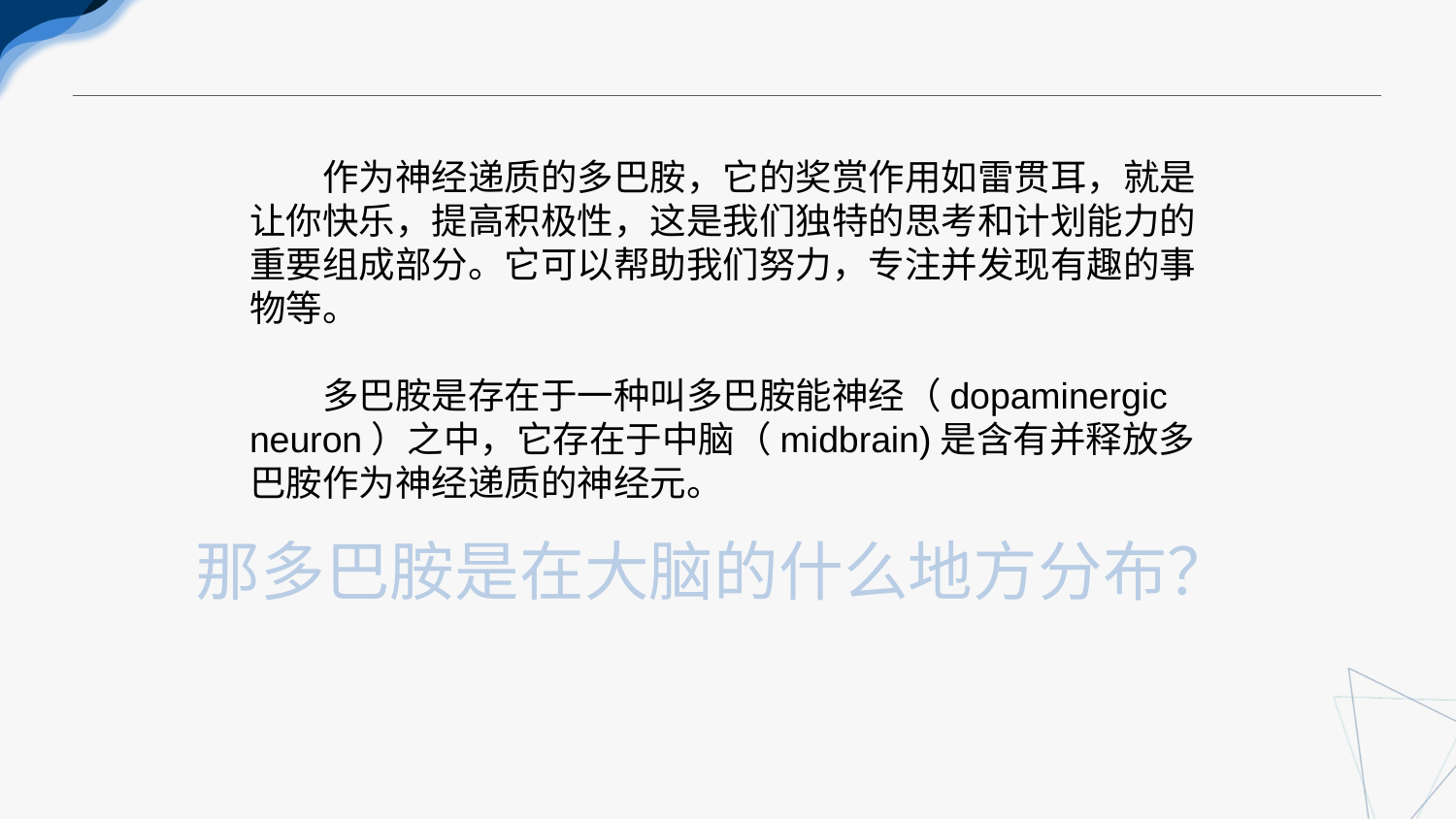

作为神经递质的多巴胺，它的奖赏作用如雷贯耳，就是让你快乐，提高积极性，这是我们独特的思考和计划能力的重要组成部分。它可以帮助我们努力，专注并发现有趣的事物等。

多巴胺是存在于一种叫多巴胺能神经（dopaminergic neuron）之中，它存在于中脑（midbrain)是含有并释放多巴胺作为神经递质的神经元。
那多巴胺是在大脑的什么地方分布？